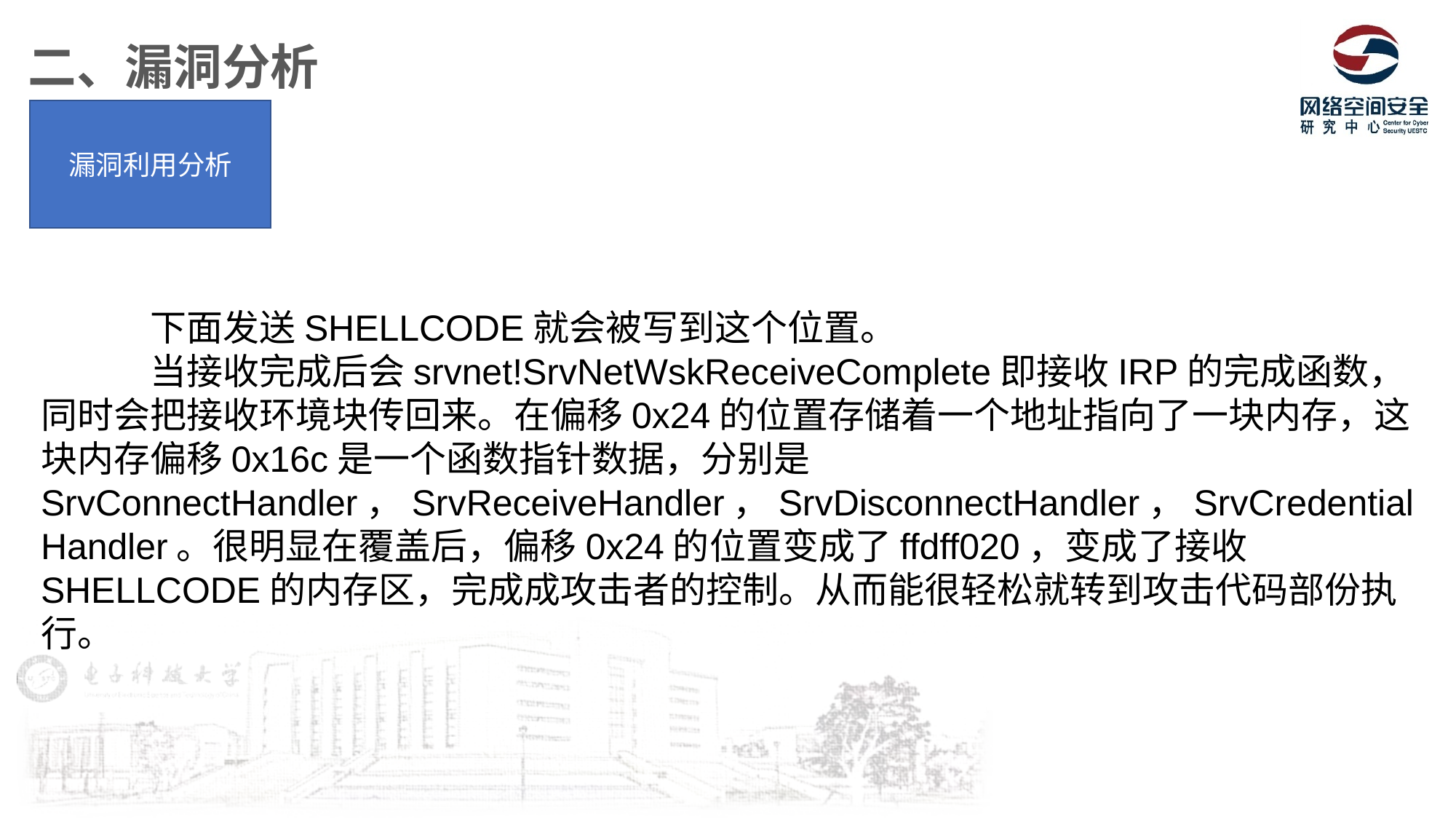

二、漏洞分析
漏洞利用分析
	下面发送SHELLCODE就会被写到这个位置。
	当接收完成后会srvnet!SrvNetWskReceiveComplete即接收IRP的完成函数，同时会把接收环境块传回来。在偏移0x24的位置存储着一个地址指向了一块内存，这块内存偏移0x16c是一个函数指针数据，分别是SrvConnectHandler，SrvReceiveHandler，SrvDisconnectHandler，SrvCredentialHandler。很明显在覆盖后，偏移0x24的位置变成了ffdff020，变成了接收SHELLCODE的内存区，完成成攻击者的控制。从而能很轻松就转到攻击代码部份执行。